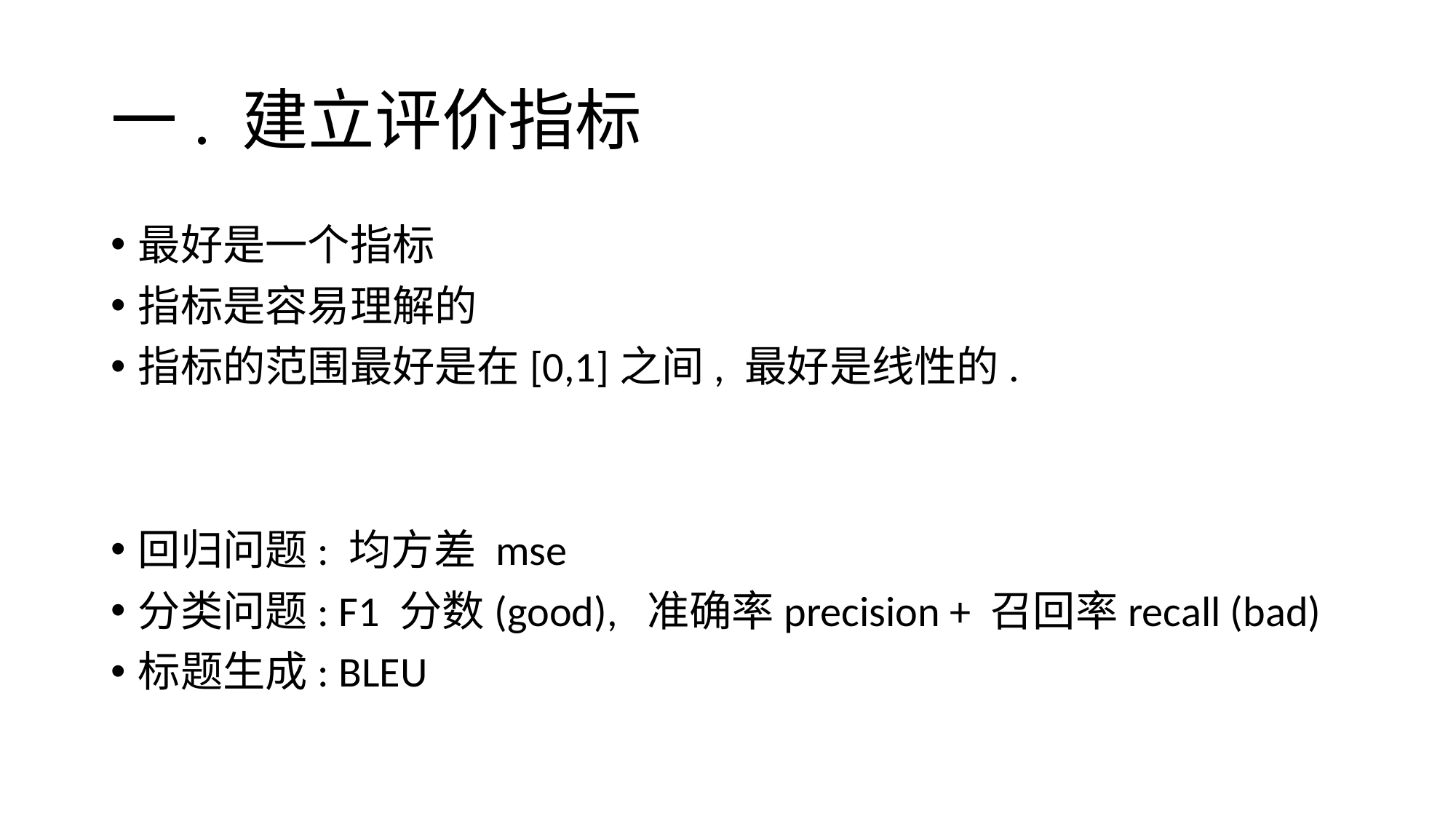

# 一. 建立评价指标
最好是一个指标
指标是容易理解的
指标的范围最好是在[0,1]之间, 最好是线性的.

回归问题: 均方差 mse
分类问题: F1 分数(good),  准确率precision + 召回率recall (bad)
标题生成: BLEU